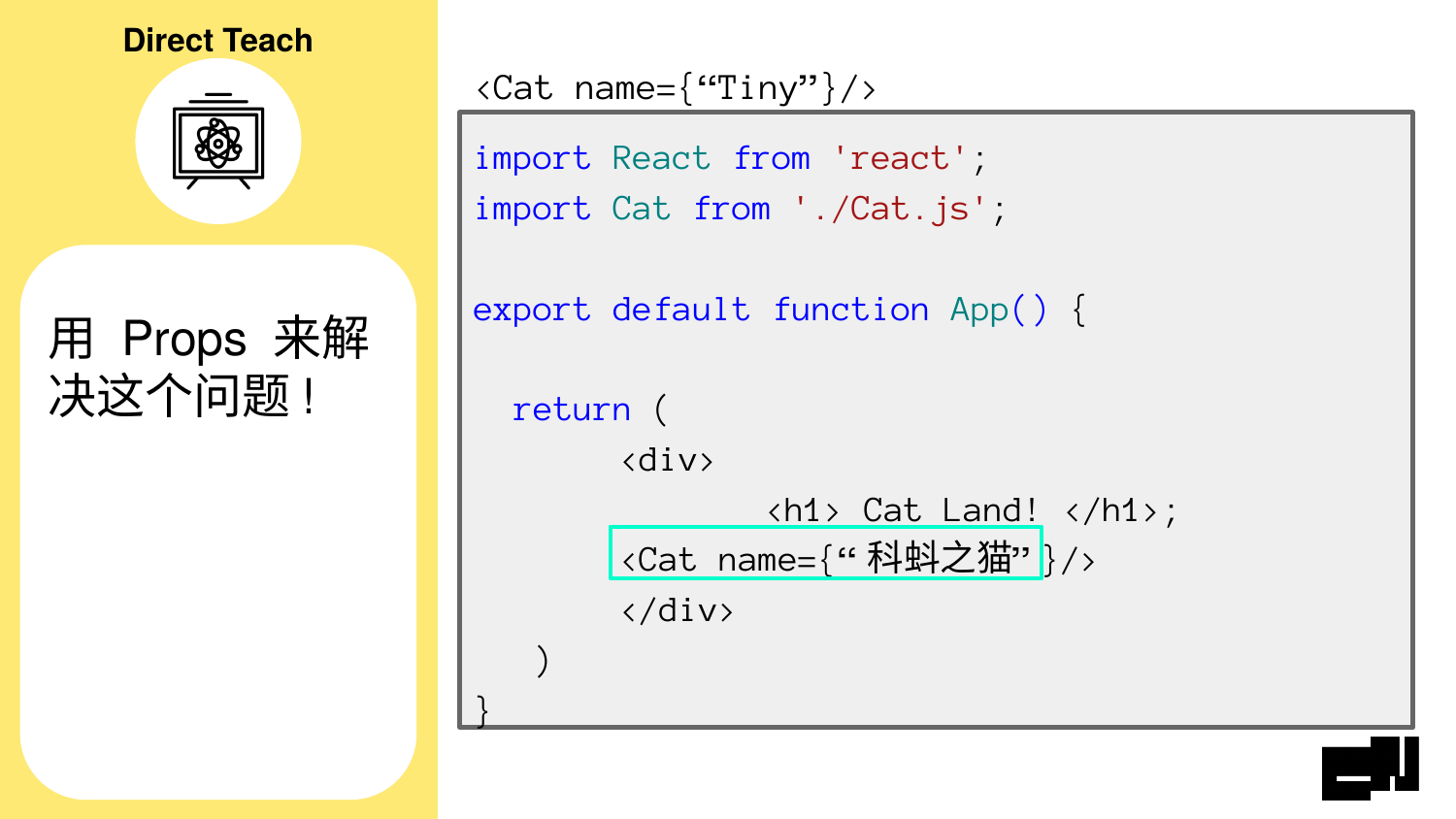

<Cat name={“Tiny”}/>

import React from 'react';
import Cat from './Cat.js';

export default function App() {

  return (
	<div>
     		<h1> Cat Land! </h1>;
      	<Cat name={“科蚪之猫”}/>
	</div>
   )
}

用 Props 来解决这个问题!